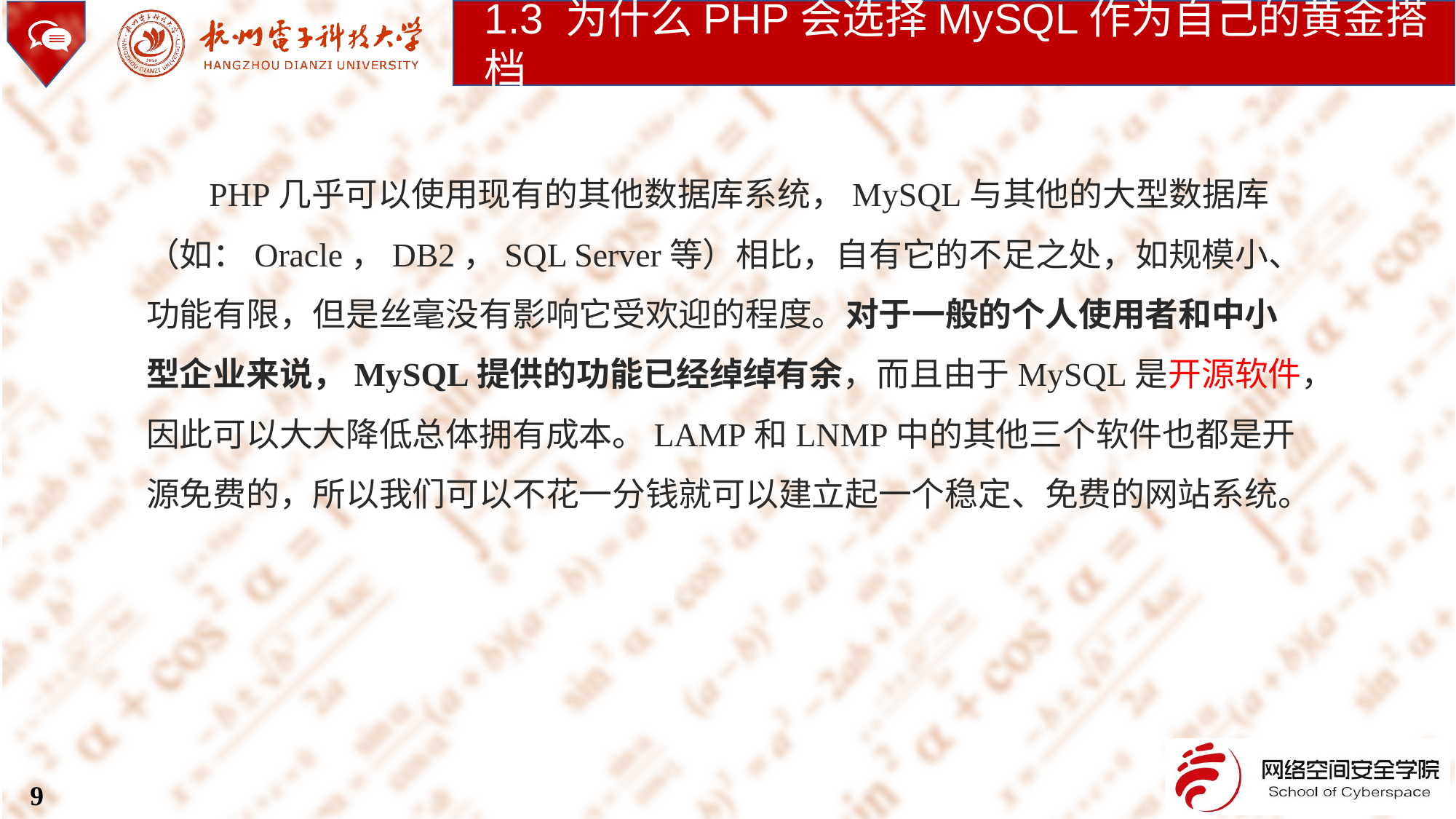

1.3 为什么PHP会选择MySQL作为自己的黄金搭档
PHP几乎可以使用现有的其他数据库系统，MySQL与其他的大型数据库（如：Oracle，DB2，SQL Server等）相比，自有它的不足之处，如规模小、功能有限，但是丝毫没有影响它受欢迎的程度。对于一般的个人使用者和中小型企业来说，MySQL提供的功能已经绰绰有余，而且由于MySQL是开源软件，因此可以大大降低总体拥有成本。LAMP和LNMP中的其他三个软件也都是开源免费的，所以我们可以不花一分钱就可以建立起一个稳定、免费的网站系统。
9